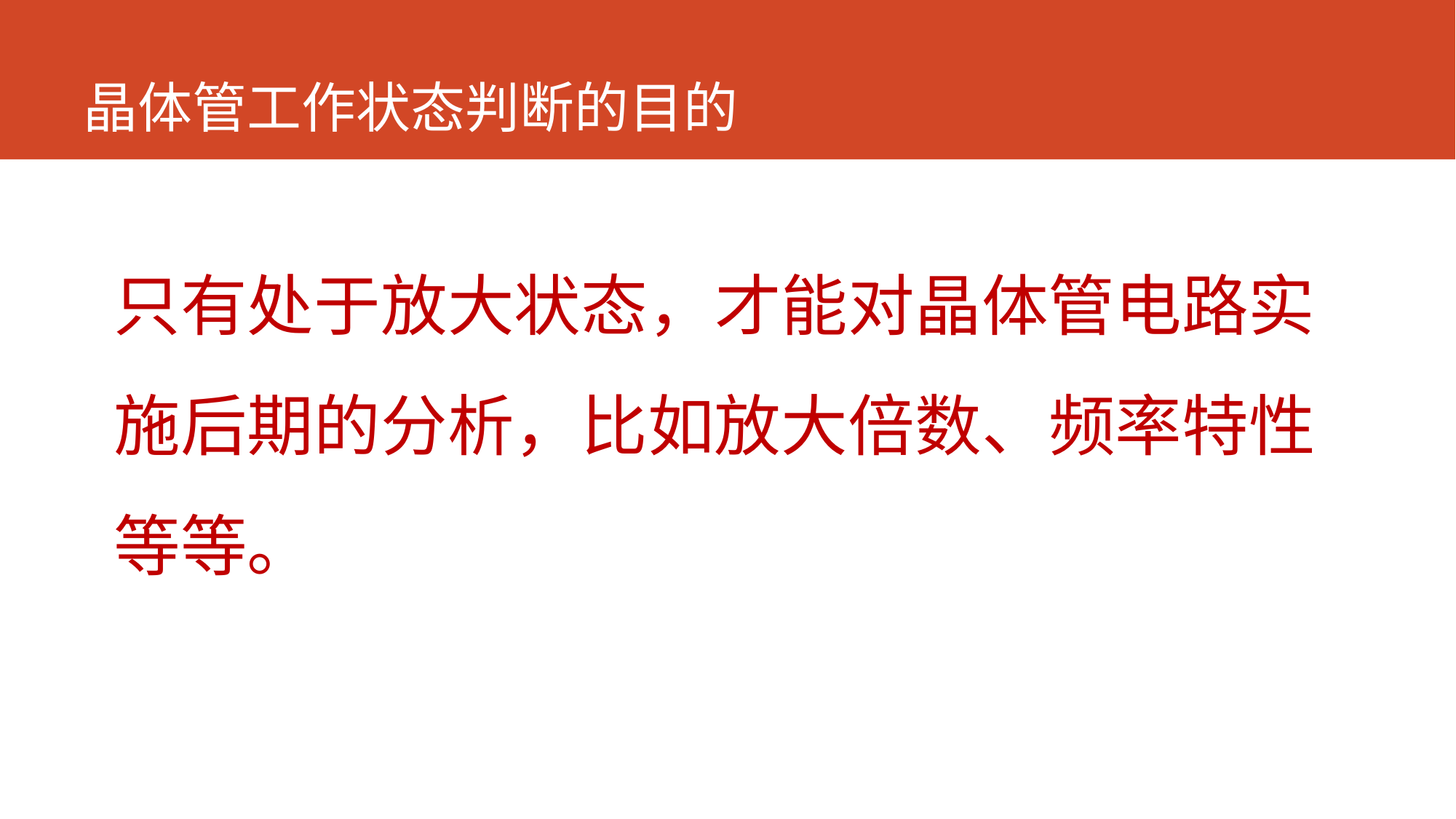

# 晶体管工作状态判断的目的
只有处于放大状态，才能对晶体管电路实施后期的分析，比如放大倍数、频率特性等等。